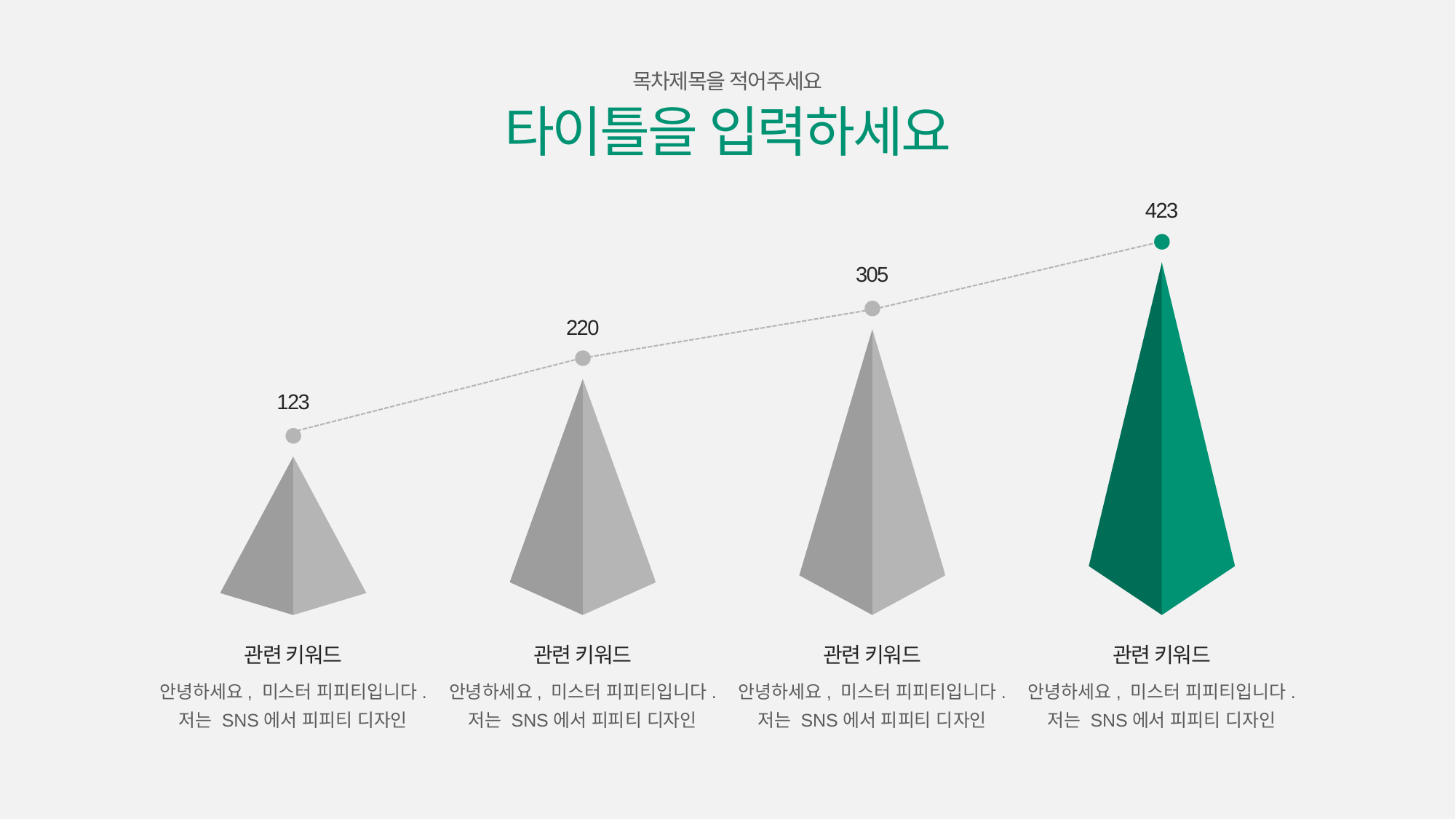

목차제목을 적어주세요
타이틀을 입력하세요
423

305

220

123

관련 키워드
관련 키워드
관련 키워드
관련 키워드
안녕하세요, 미스터 피피티입니다.
저는 SNS에서 피피티 디자인
안녕하세요, 미스터 피피티입니다.
저는 SNS에서 피피티 디자인
안녕하세요, 미스터 피피티입니다.
저는 SNS에서 피피티 디자인
안녕하세요, 미스터 피피티입니다.
저는 SNS에서 피피티 디자인